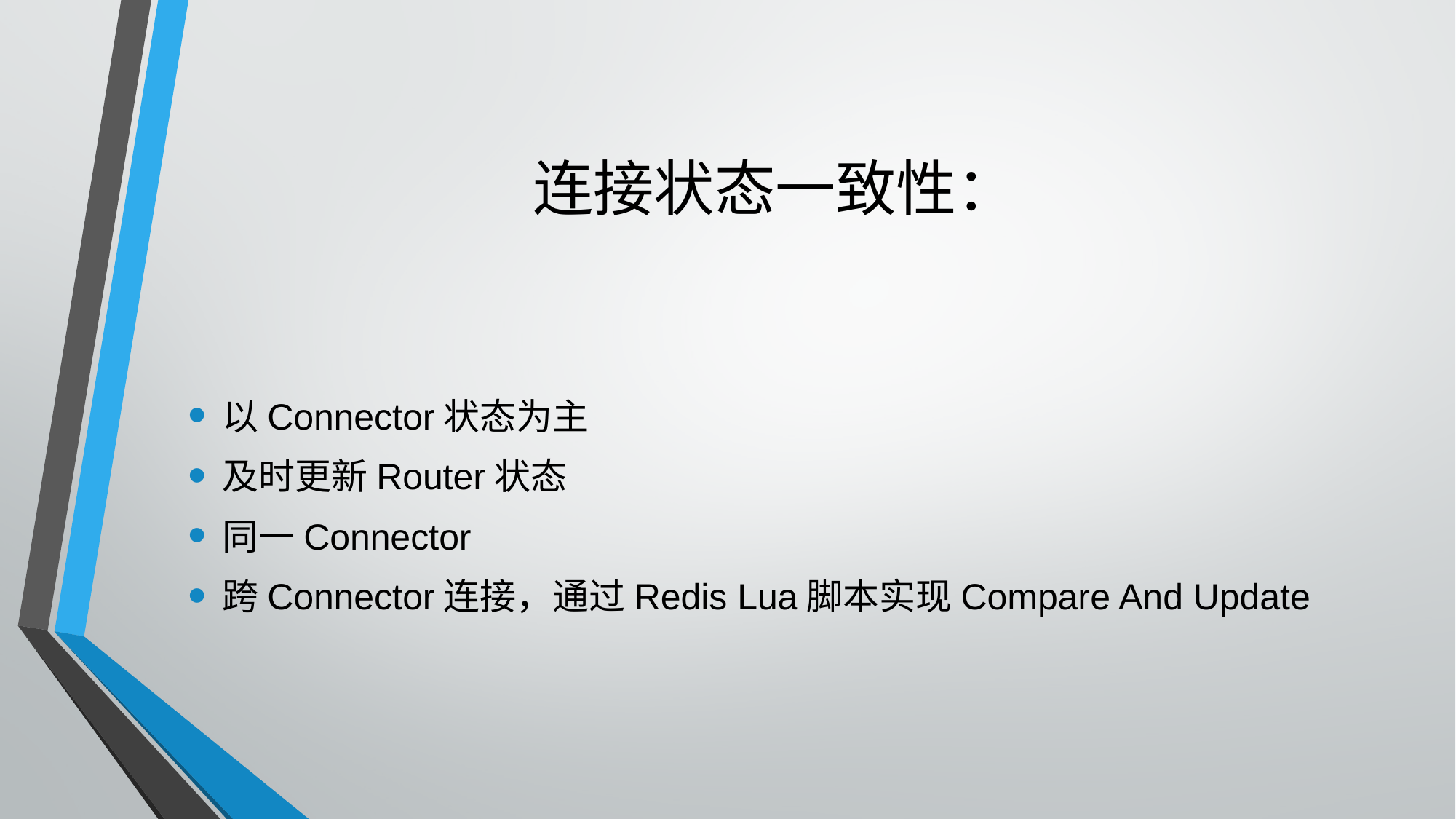

# 连接状态一致性：
以Connector状态为主
及时更新Router状态
同一Connector
跨Connector连接，通过Redis Lua脚本实现Compare And Update